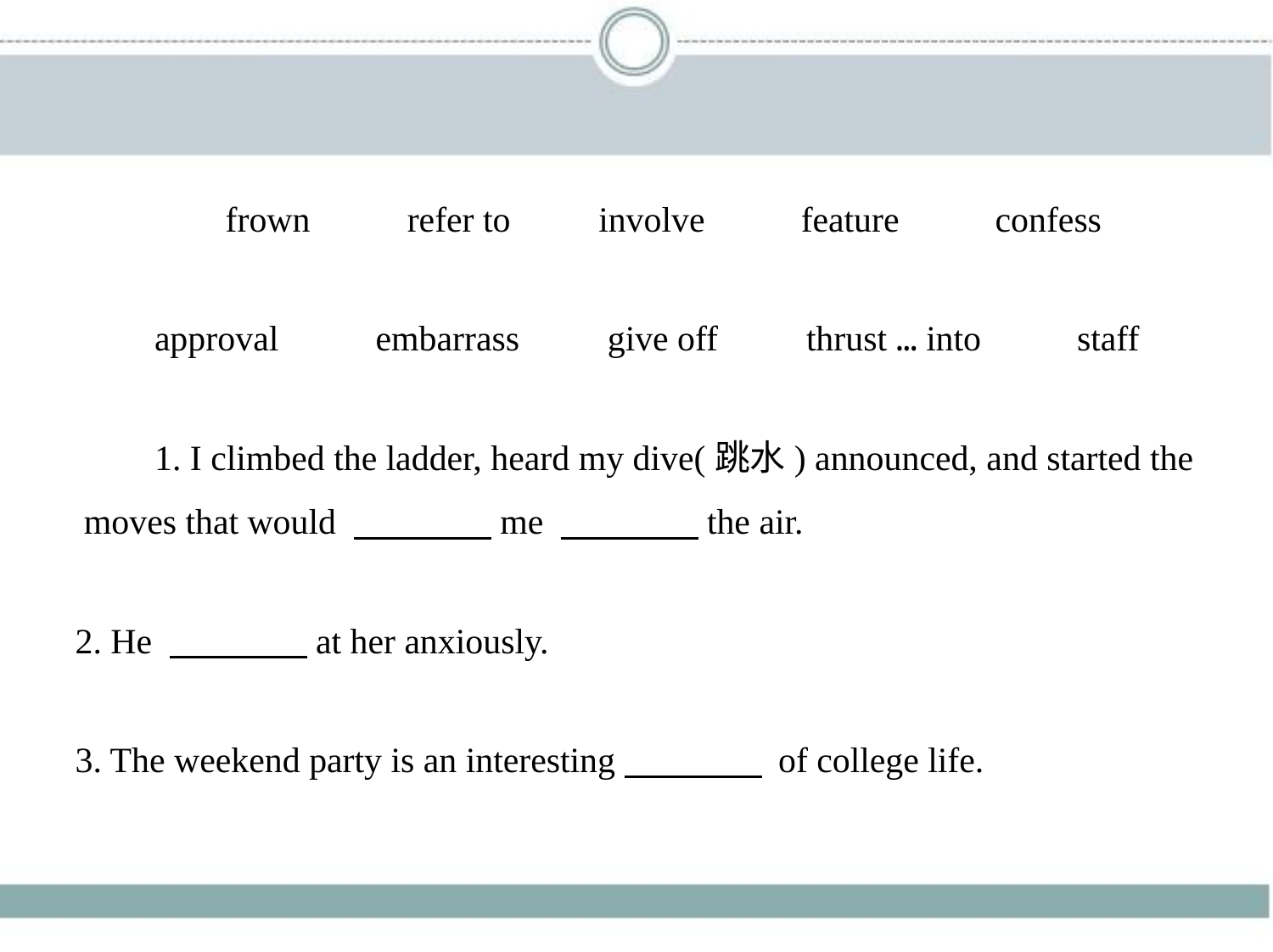

frown 　　refer to　　involve　　 feature　　 confess
　　approval 　　embarrass　　give off　　thrust … into　　 staff
　　1. I climbed the ladder, heard my dive(跳水) announced, and started the
 moves that would 　　　    me 　　　    the air.
2. He 　　　    at her anxiously.
3. The weekend party is an interesting　　　     of college life.